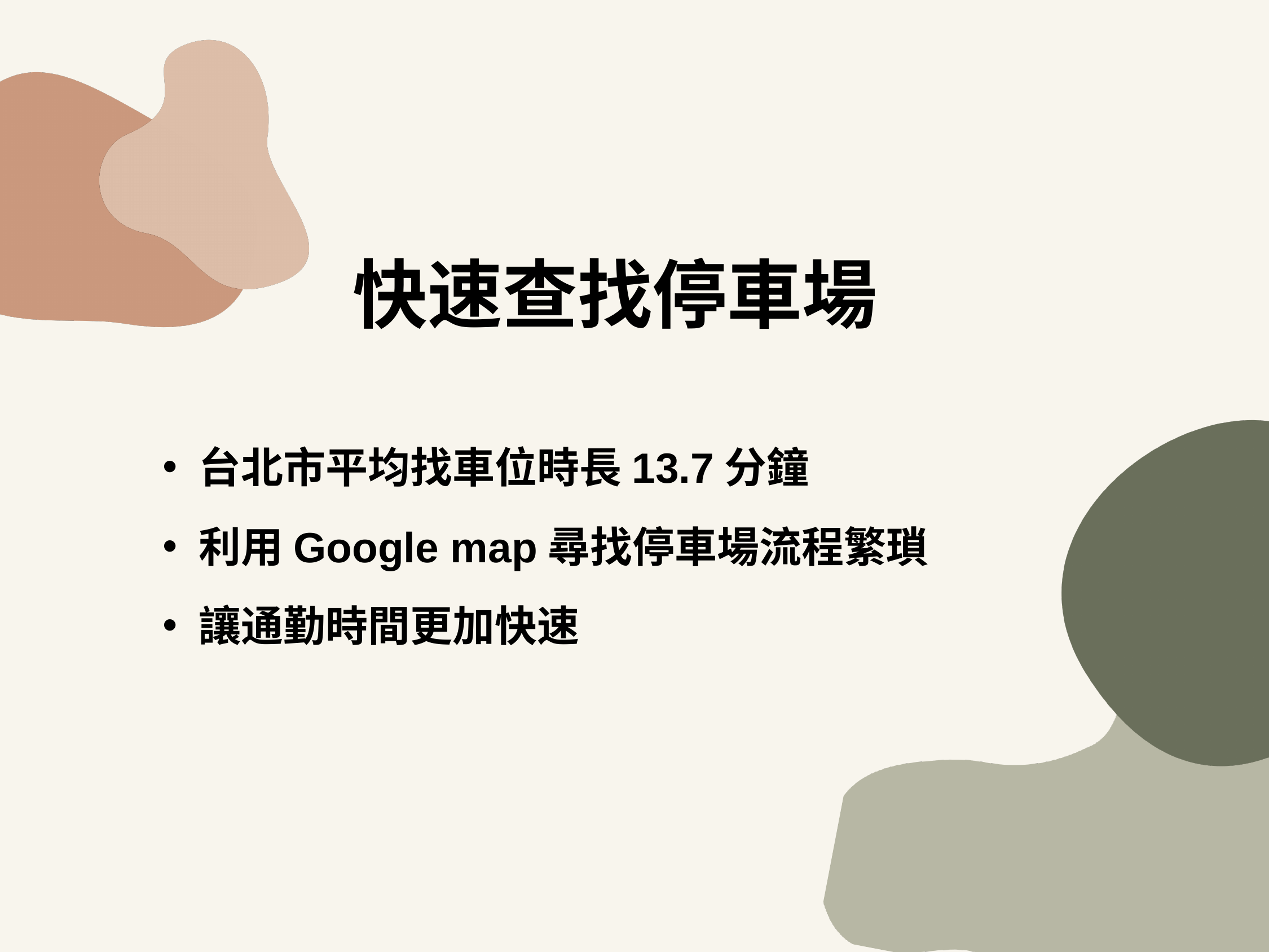

快速查找停車場

台北市平均找車位時長13.7分鐘
利用Google map尋找停車場流程繁瑣
讓通勤時間更加快速